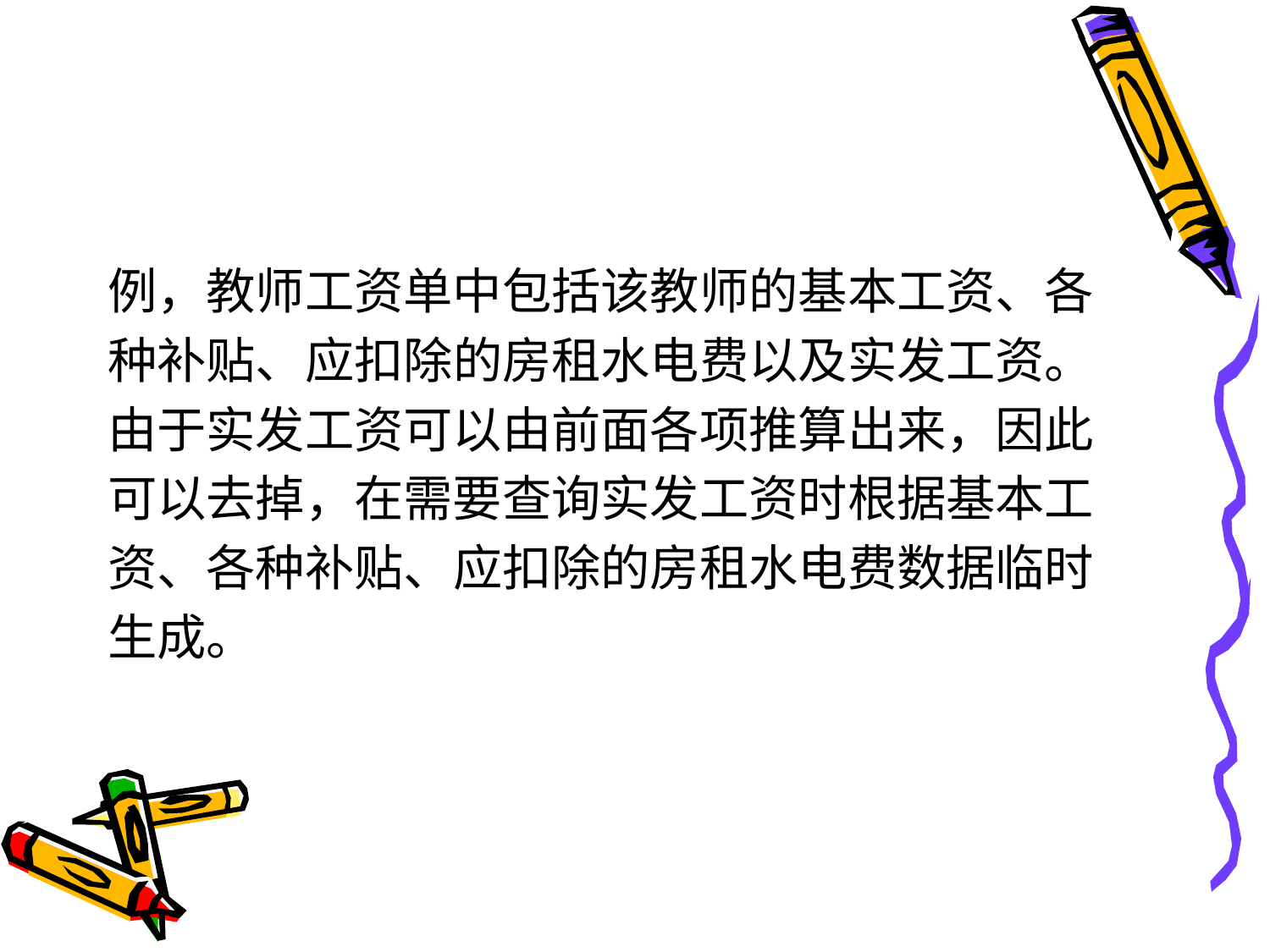

#
例，教师工资单中包括该教师的基本工资、各
种补贴、应扣除的房租水电费以及实发工资。
由于实发工资可以由前面各项推算出来，因此
可以去掉，在需要查询实发工资时根据基本工
资、各种补贴、应扣除的房租水电费数据临时
生成。